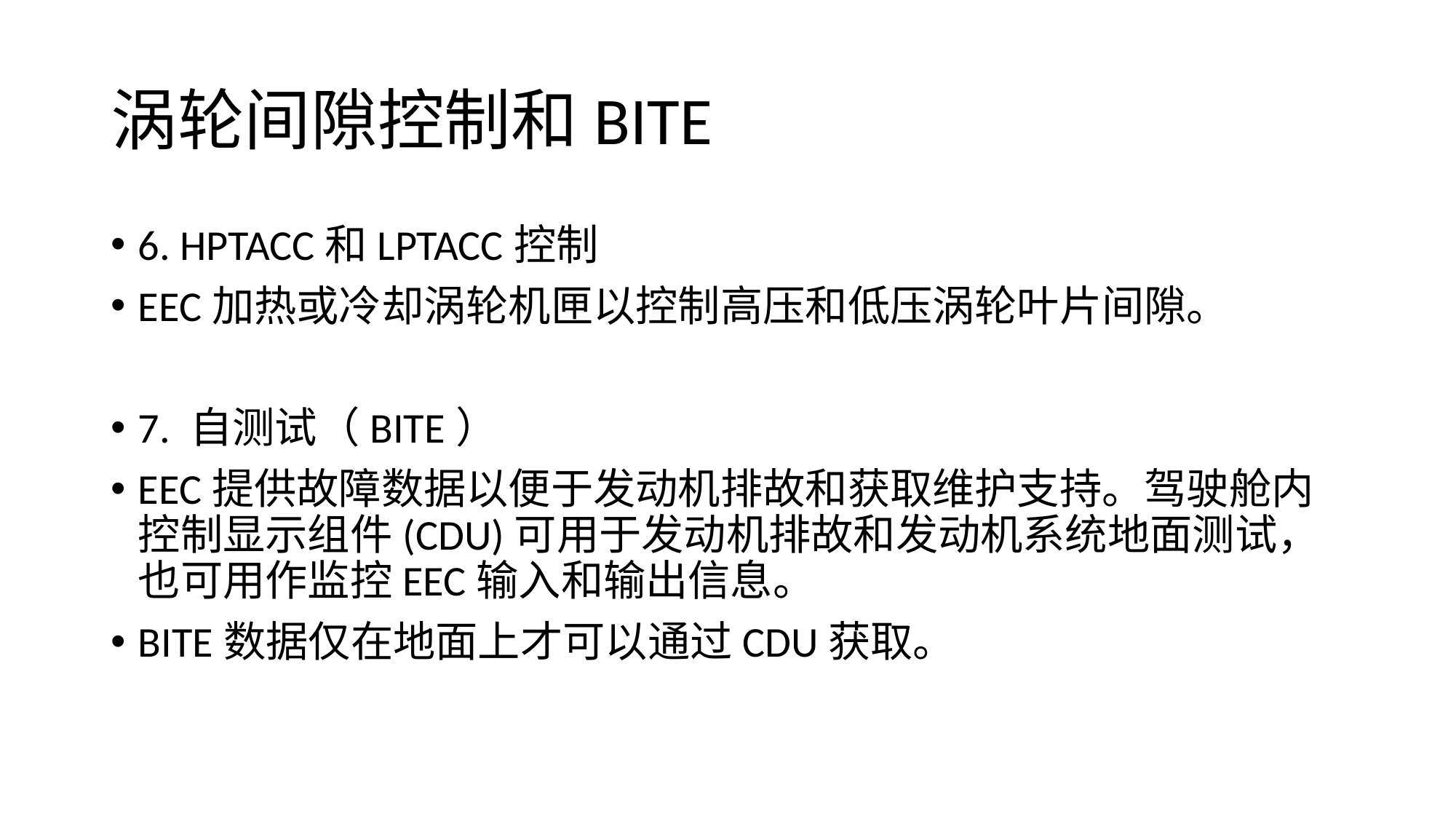

# 涡轮间隙控制和BITE
6. HPTACC和LPTACC控制
EEC加热或冷却涡轮机匣以控制高压和低压涡轮叶片间隙。

7. 自测试（BITE）
EEC提供故障数据以便于发动机排故和获取维护支持。驾驶舱内控制显示组件(CDU)可用于发动机排故和发动机系统地面测试，也可用作监控EEC输入和输出信息。
BITE数据仅在地面上才可以通过CDU获取。